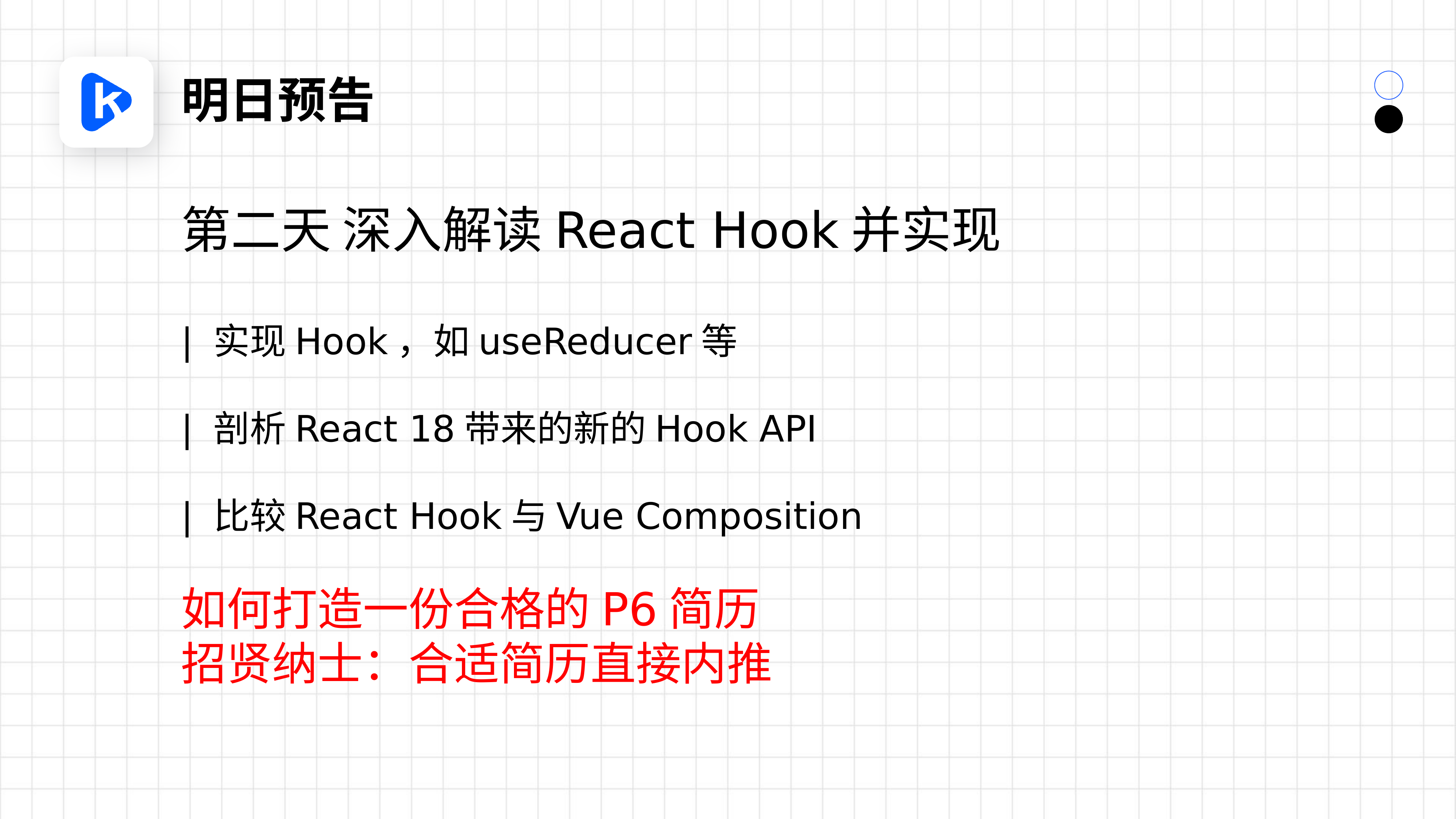

明日预告
第二天 深入解读React Hook并实现

| 实现Hook，如useReducer等

| 剖析React 18带来的新的Hook API

| 比较React Hook与Vue Composition

如何打造一份合格的P6简历
招贤纳士：合适简历直接内推